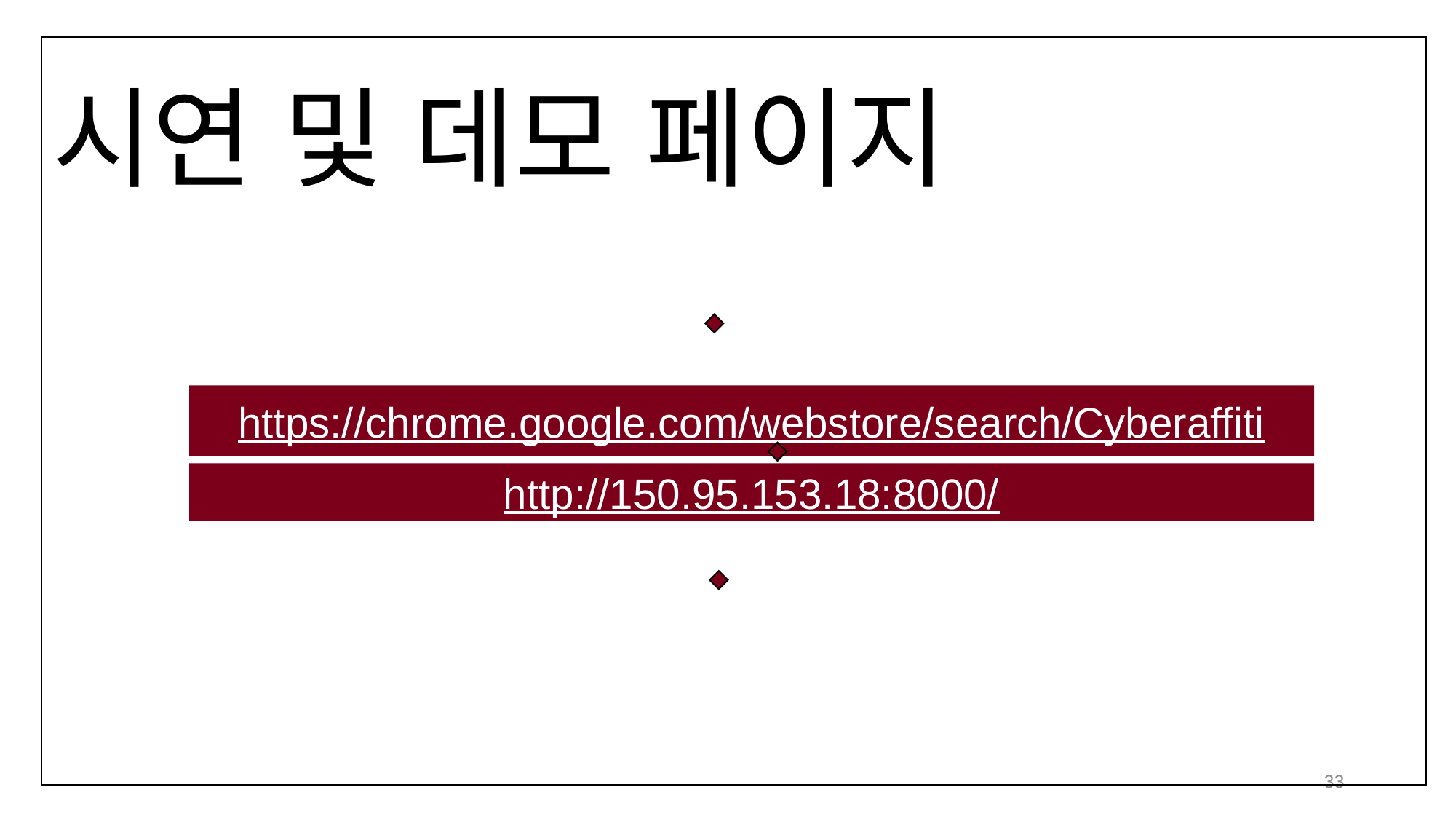

시연 및 데모 페이지

https://chrome.google.com/webstore/search/Cyberaffiti

http://150.95.153.18:8000/

33